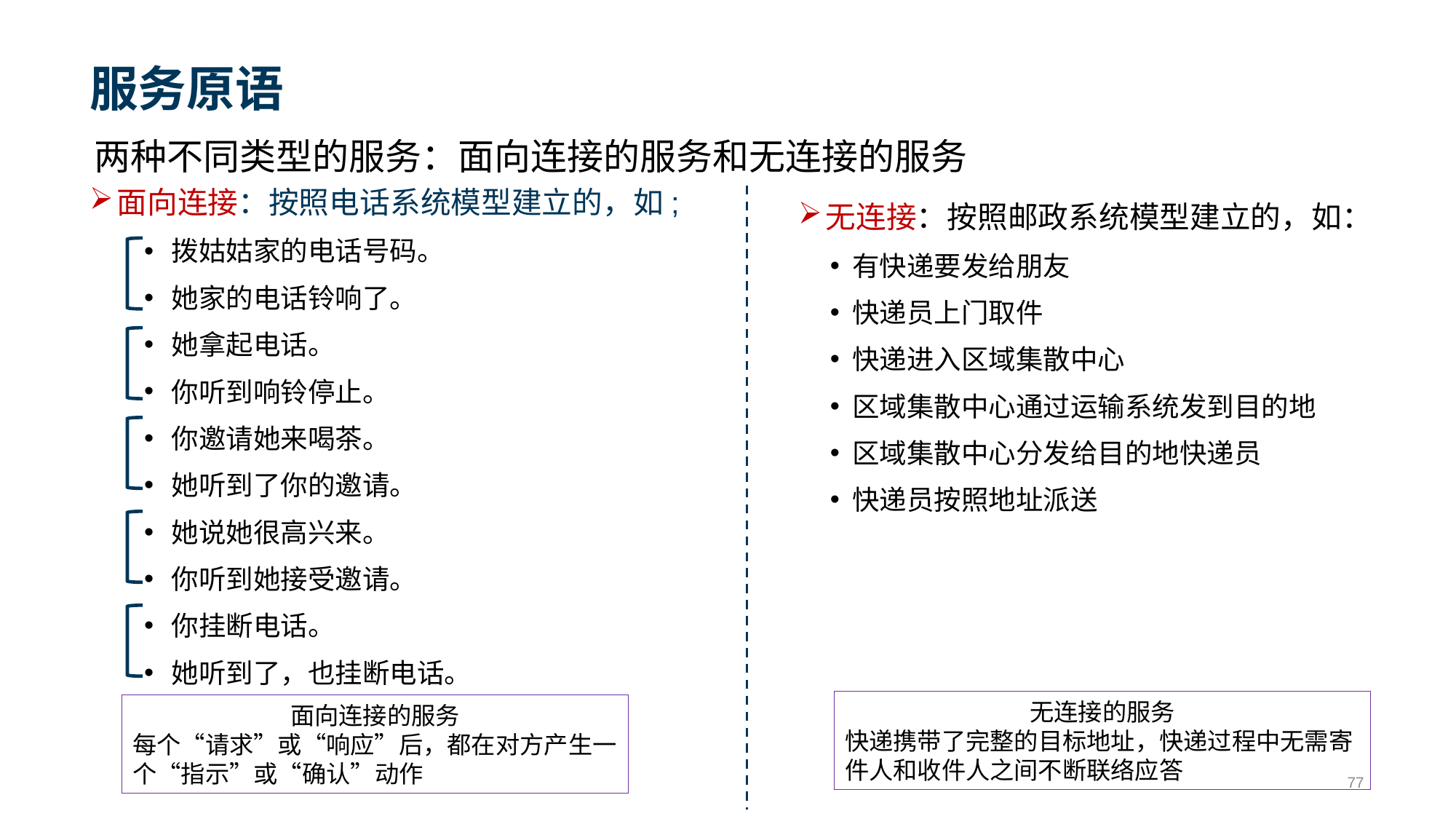

# 服务原语
两种不同类型的服务：面向连接的服务和无连接的服务
面向连接：按照电话系统模型建立的，如;
拨姑姑家的电话号码。
她家的电话铃响了。
她拿起电话。
你听到响铃停止。
你邀请她来喝茶。
她听到了你的邀请。
她说她很高兴来。
你听到她接受邀请。
你挂断电话。
她听到了，也挂断电话。

无连接：按照邮政系统模型建立的，如：
有快递要发给朋友
快递员上门取件
快递进入区域集散中心
区域集散中心通过运输系统发到目的地
区域集散中心分发给目的地快递员
快递员按照地址派送

无连接的服务
快递携带了完整的目标地址，快递过程中无需寄件人和收件人之间不断联络应答
面向连接的服务
每个“请求”或“响应”后，都在对方产生一个“指示”或“确认”动作
77